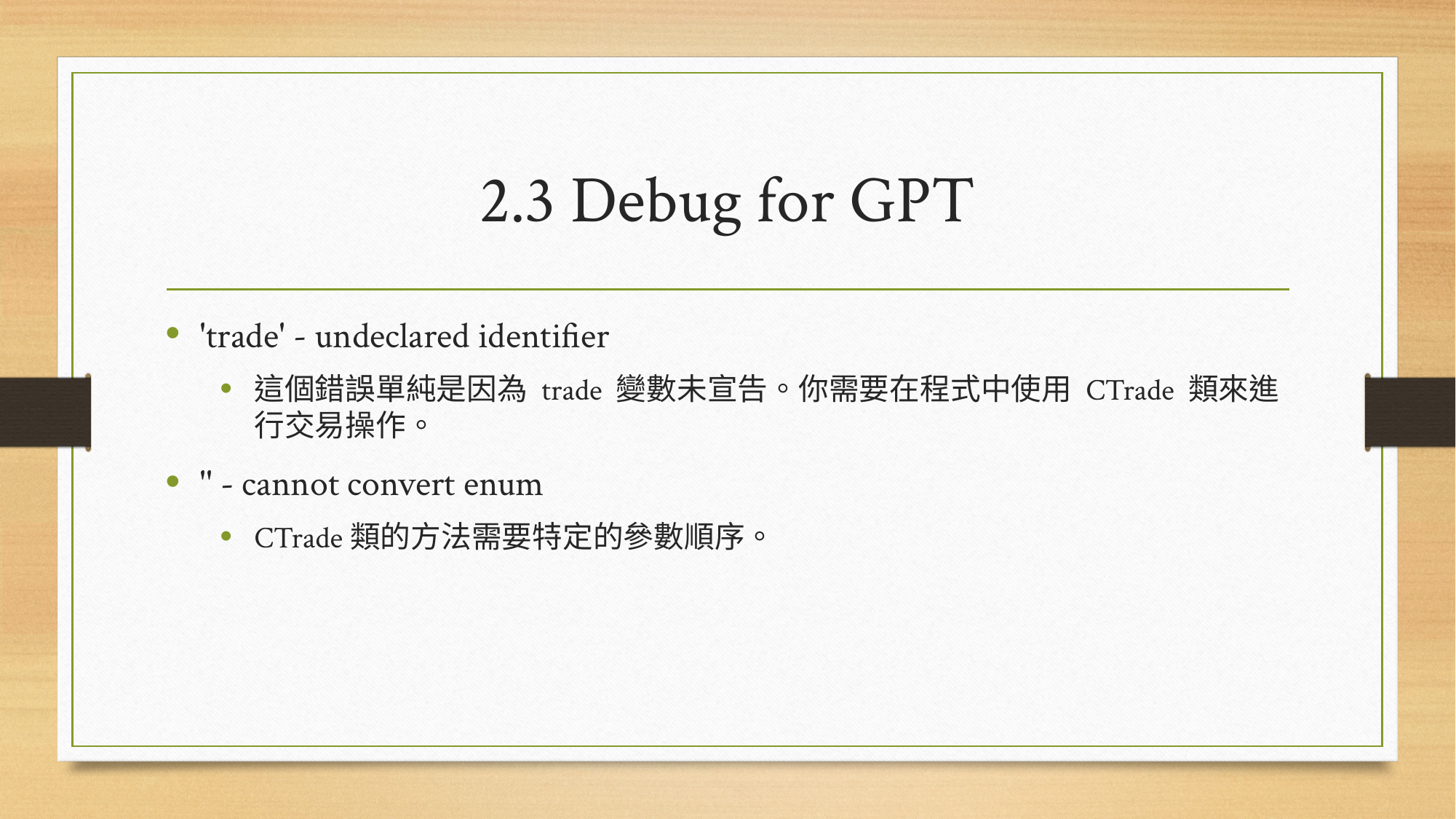

# 2.3 Debug for GPT
'trade' - undeclared identifier
這個錯誤單純是因為 trade 變數未宣告。你需要在程式中使用 CTrade 類來進行交易操作。
'' - cannot convert enum
CTrade類的方法需要特定的參數順序。